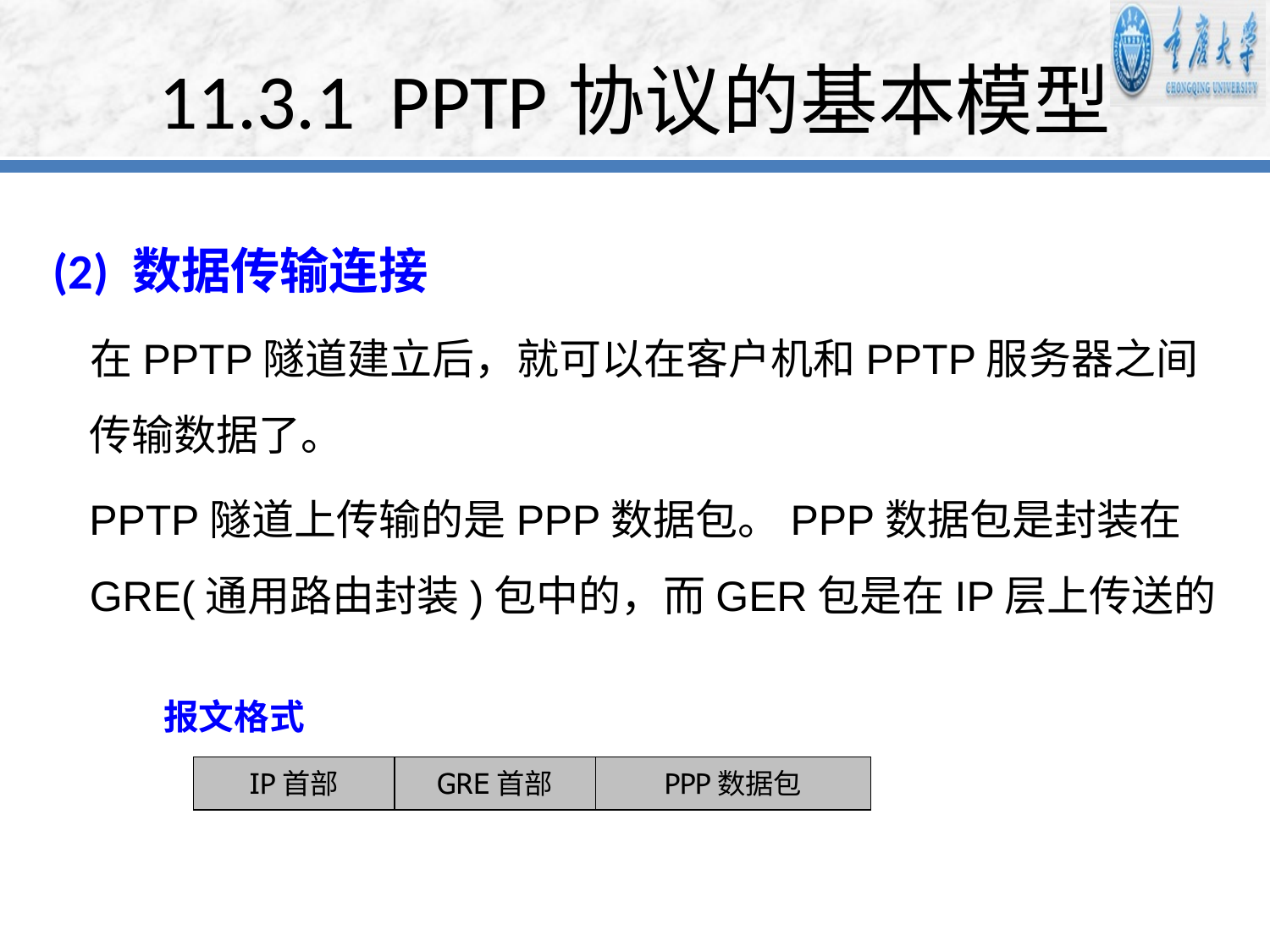

# 11.3.1  PPTP协议的基本模型
 (2) 数据传输连接
    在PPTP隧道建立后，就可以在客户机和PPTP服务器之间传输数据了。
    PPTP隧道上传输的是PPP数据包。PPP数据包是封装在GRE(通用路由封装)包中的，而GER包是在IP层上传送的
报文格式
IP首部
GRE首部
PPP数据包